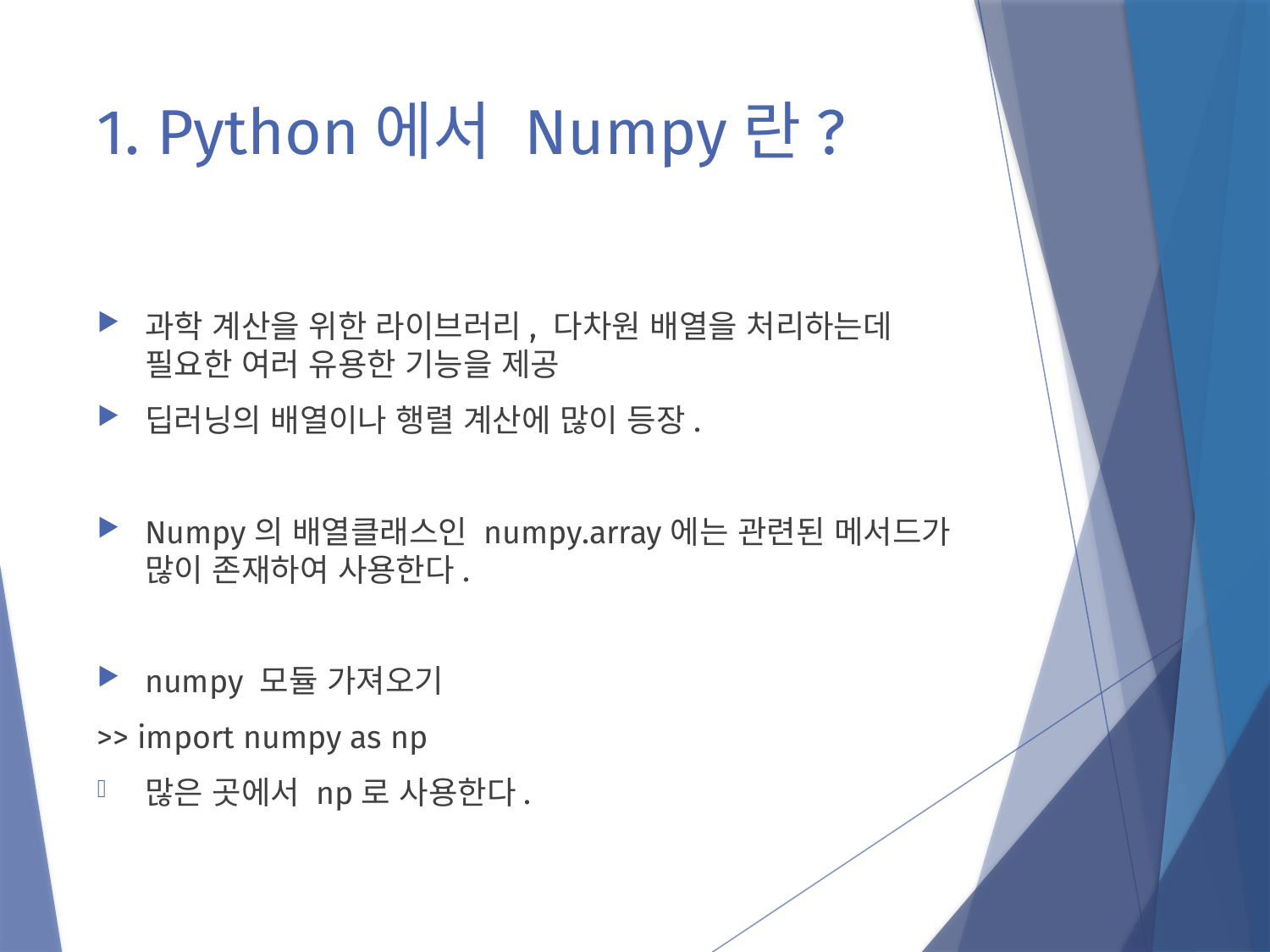

# 1. Python에서 Numpy란?
과학 계산을 위한 라이브러리, 다차원 배열을 처리하는데 필요한 여러 유용한 기능을 제공
딥러닝의 배열이나 행렬 계산에 많이 등장.

Numpy의 배열클래스인 numpy.array에는 관련된 메서드가 많이 존재하여 사용한다.

numpy 모듈 가져오기
>> import numpy as np
많은 곳에서 np로 사용한다.